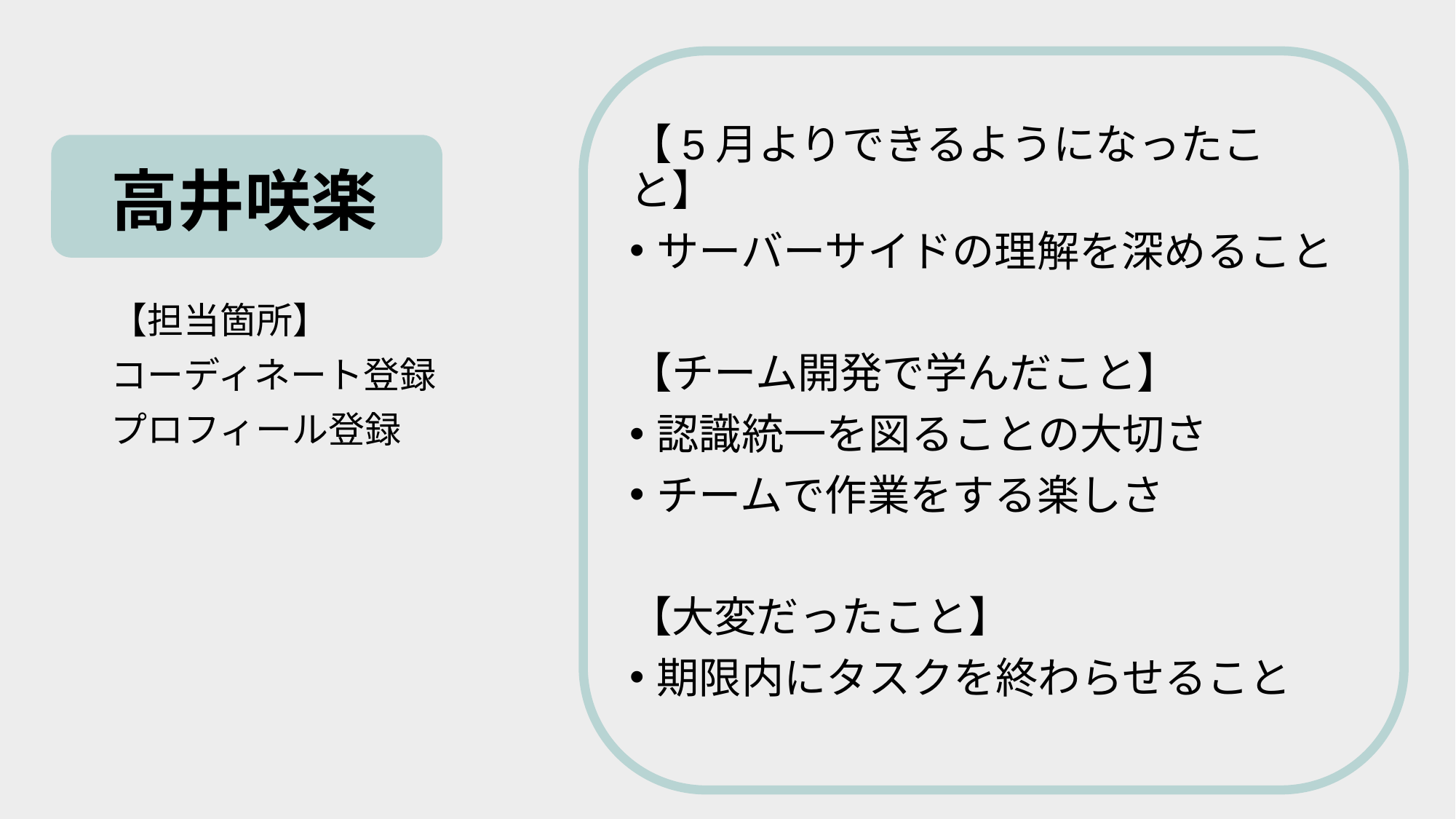

# 高井咲楽
【5月よりできるようになったこと】
サーバーサイドの理解を深めること

【チーム開発で学んだこと】
認識統一を図ることの大切さ
チームで作業をする楽しさ

【大変だったこと】
期限内にタスクを終わらせること

【担当箇所】
コーディネート登録
プロフィール登録